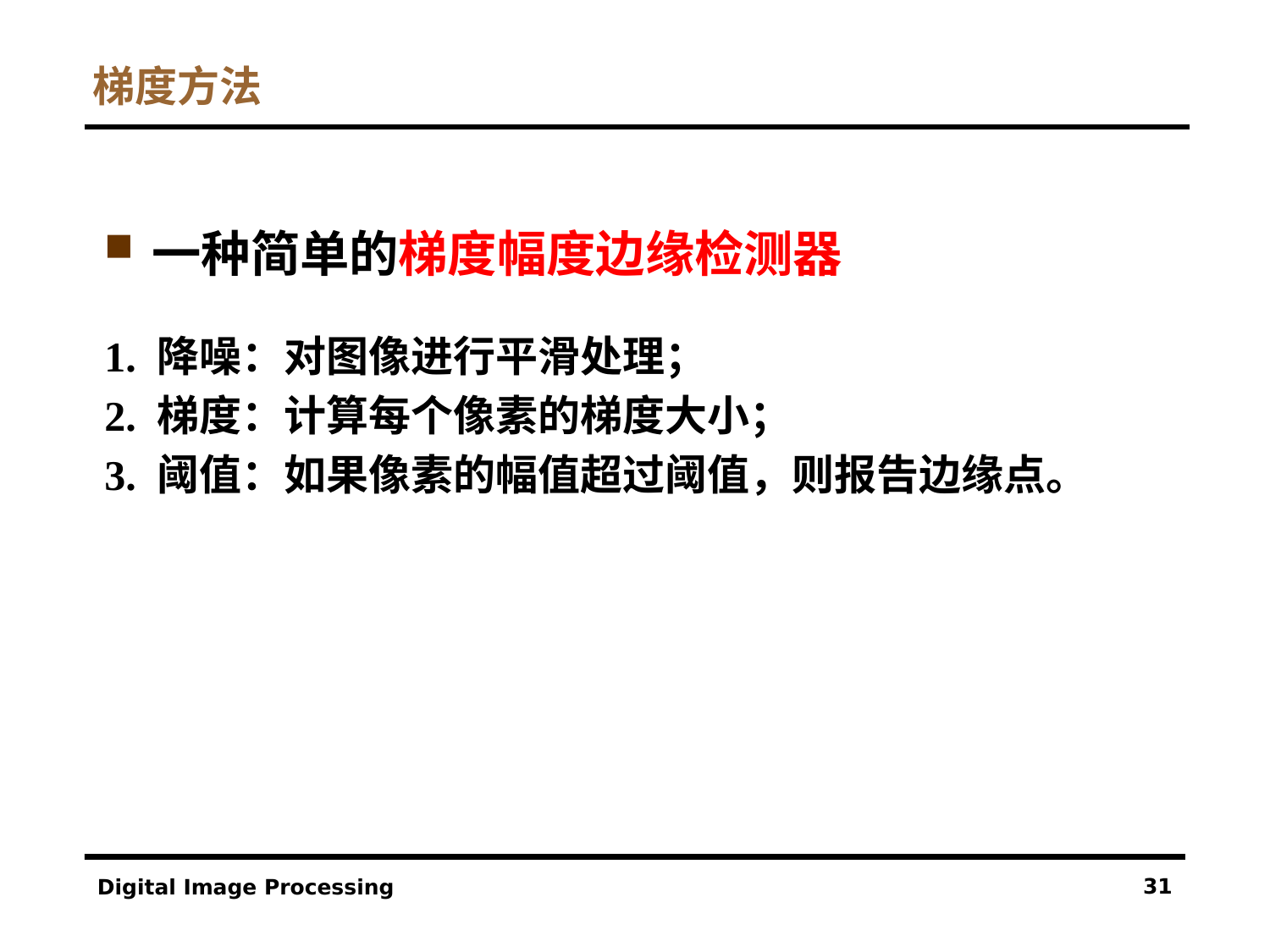

# 梯度方法
一种简单的梯度幅度边缘检测器

1. 降噪：对图像进行平滑处理；
2. 梯度：计算每个像素的梯度大小；
3. 阈值：如果像素的幅值超过阈值，则报告边缘点。

31
Digital Image Processing